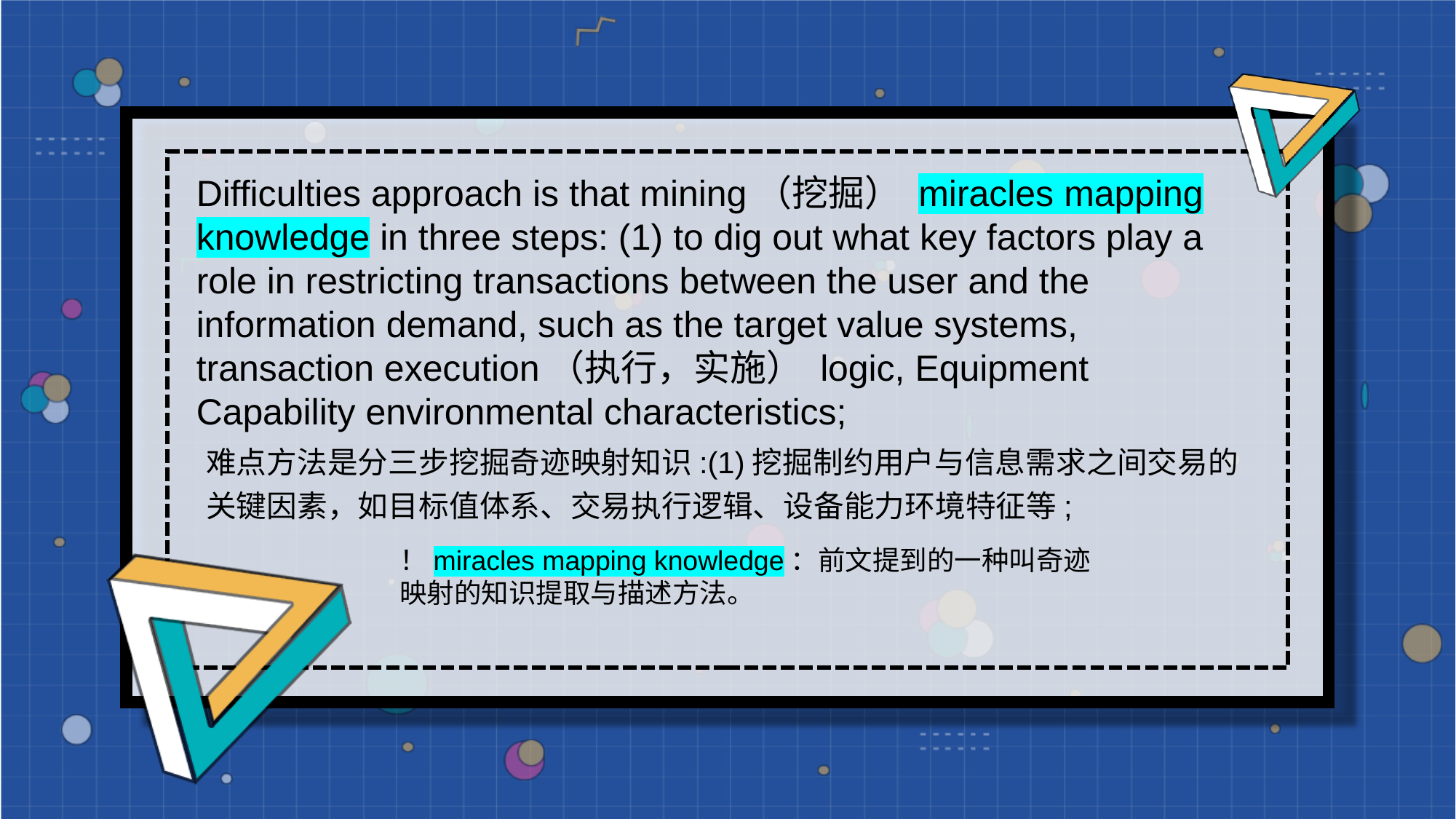

Difficulties approach is that mining（挖掘） miracles mapping knowledge in three steps: (1) to dig out what key factors play a role in restricting transactions between the user and the information demand, such as the target value systems, transaction execution（执行，实施） logic, Equipment Capability environmental characteristics;
难点方法是分三步挖掘奇迹映射知识:(1)挖掘制约用户与信息需求之间交易的关键因素，如目标值体系、交易执行逻辑、设备能力环境特征等;
！miracles mapping knowledge：前文提到的一种叫奇迹映射的知识提取与描述方法。